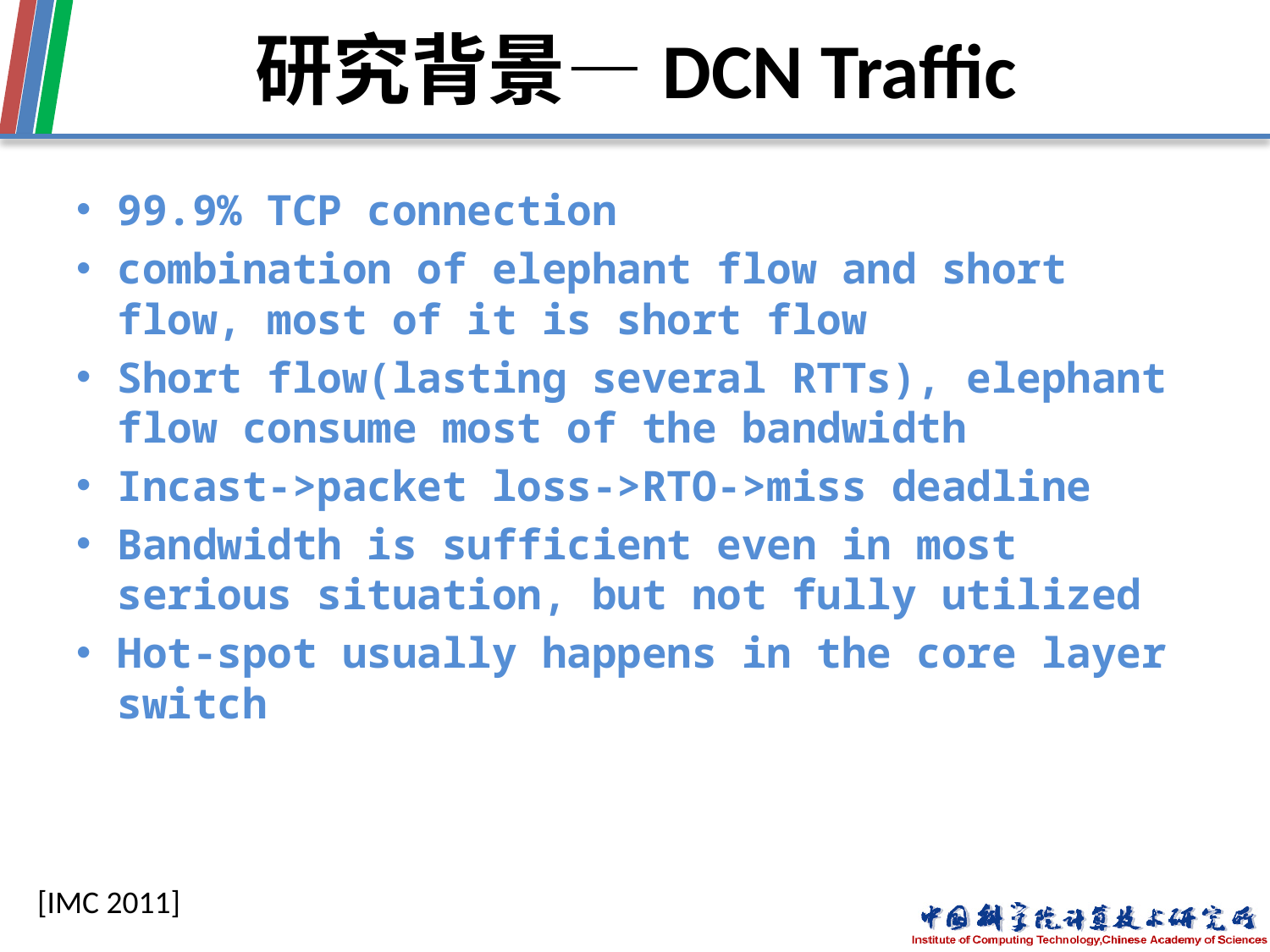

# 研究背景—DCN Traffic
99.9% TCP connection
combination of elephant flow and short flow, most of it is short flow
Short flow(lasting several RTTs), elephant flow consume most of the bandwidth
Incast->packet loss->RTO->miss deadline
Bandwidth is sufficient even in most serious situation, but not fully utilized
Hot-spot usually happens in the core layer switch

[IMC 2011]